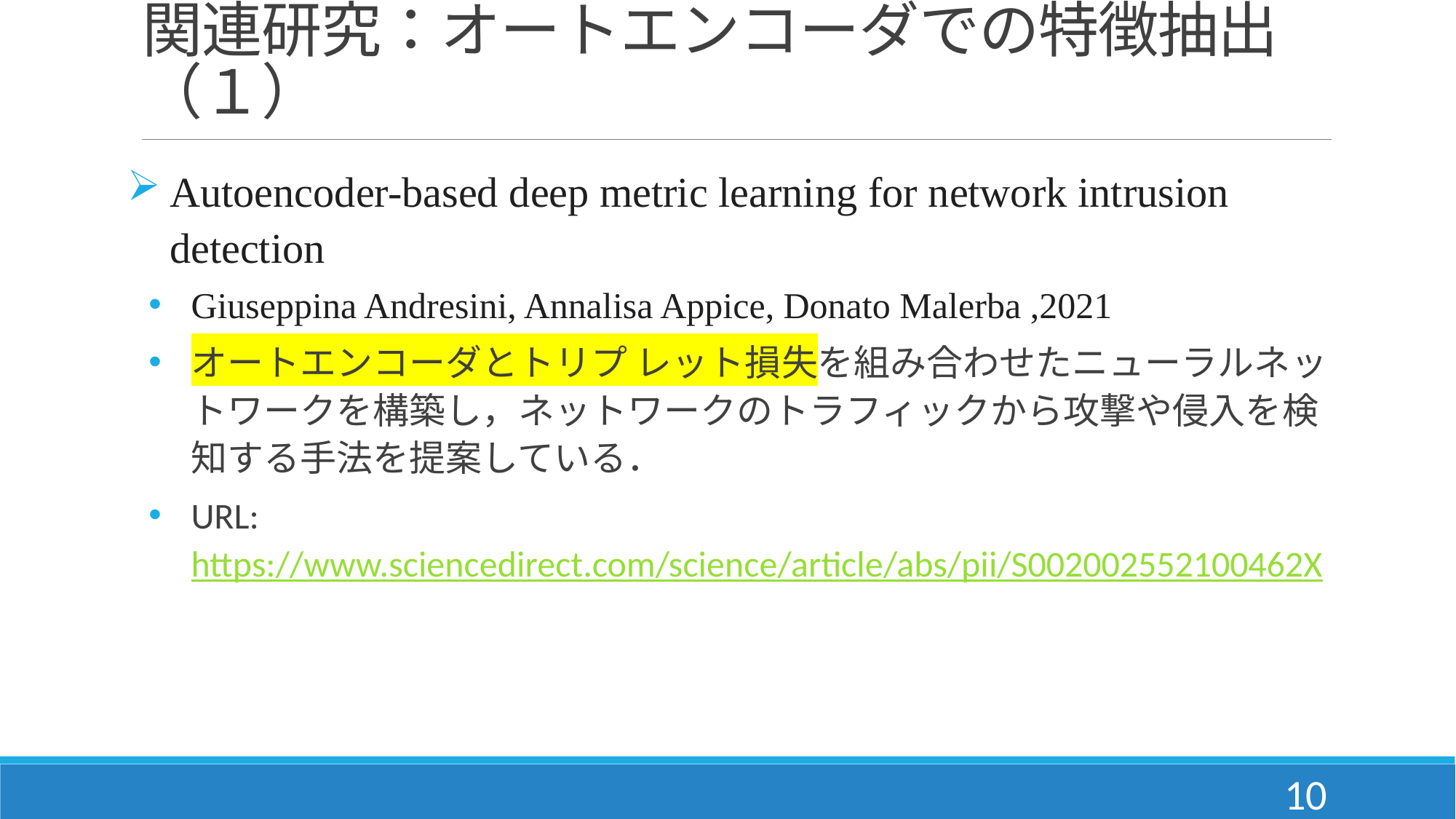

# 関連研究：オートエンコーダでの特徴抽出（１）
Autoencoder-based deep metric learning for network intrusion detection
Giuseppina Andresini, Annalisa Appice, Donato Malerba ,2021
オートエンコーダとトリプ レット損失を組み合わせたニューラルネットワークを構築し，ネットワークのトラフィックから攻撃や侵入を検知する手法を提案している．
URL: https://www.sciencedirect.com/science/article/abs/pii/S002002552100462X

10